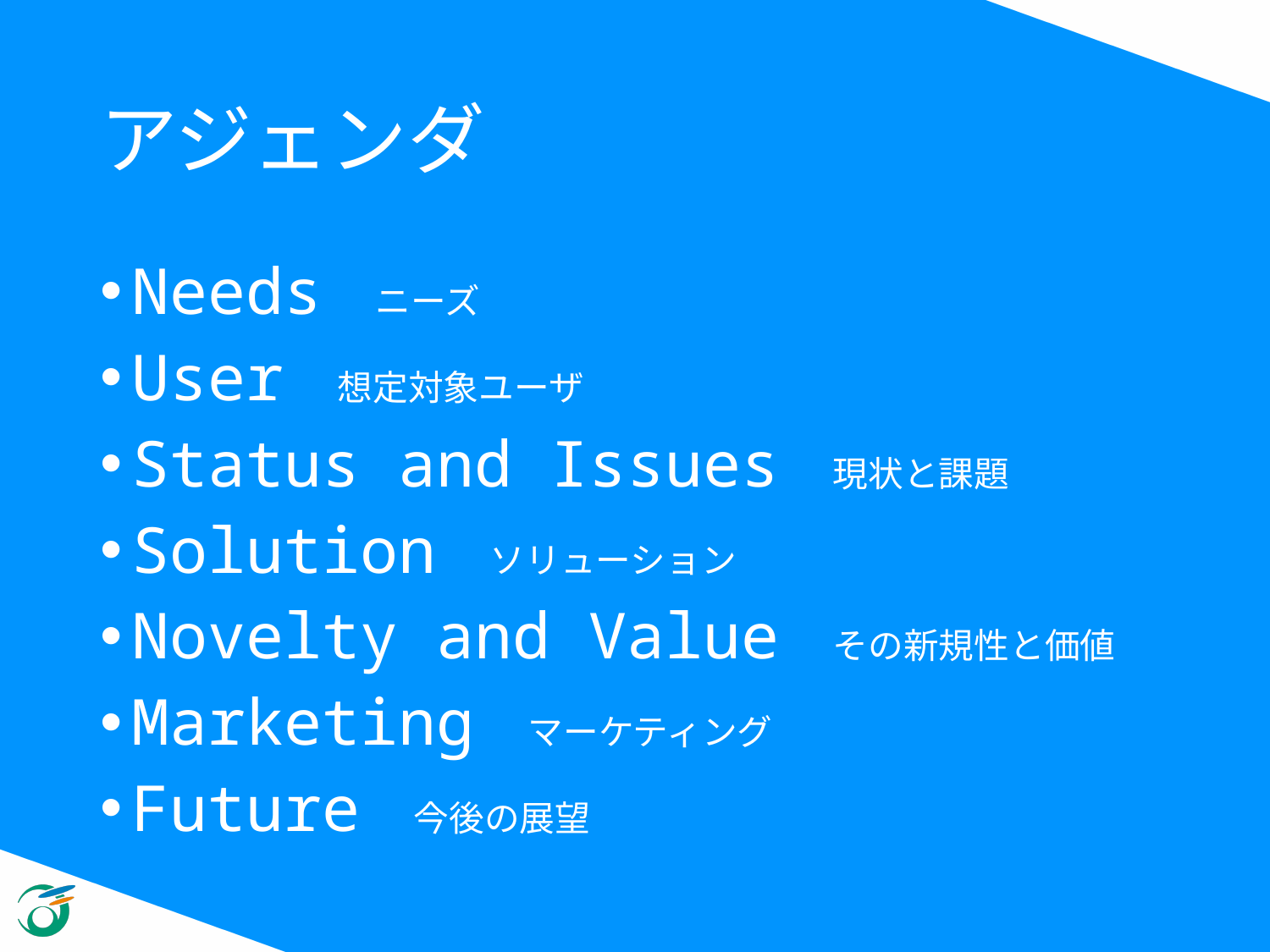

# アジェンダ
Needs ニーズ
User 想定対象ユーザ
Status and Issues 現状と課題
Solution ソリューション
Novelty and Value その新規性と価値
Marketing マーケティング
Future 今後の展望